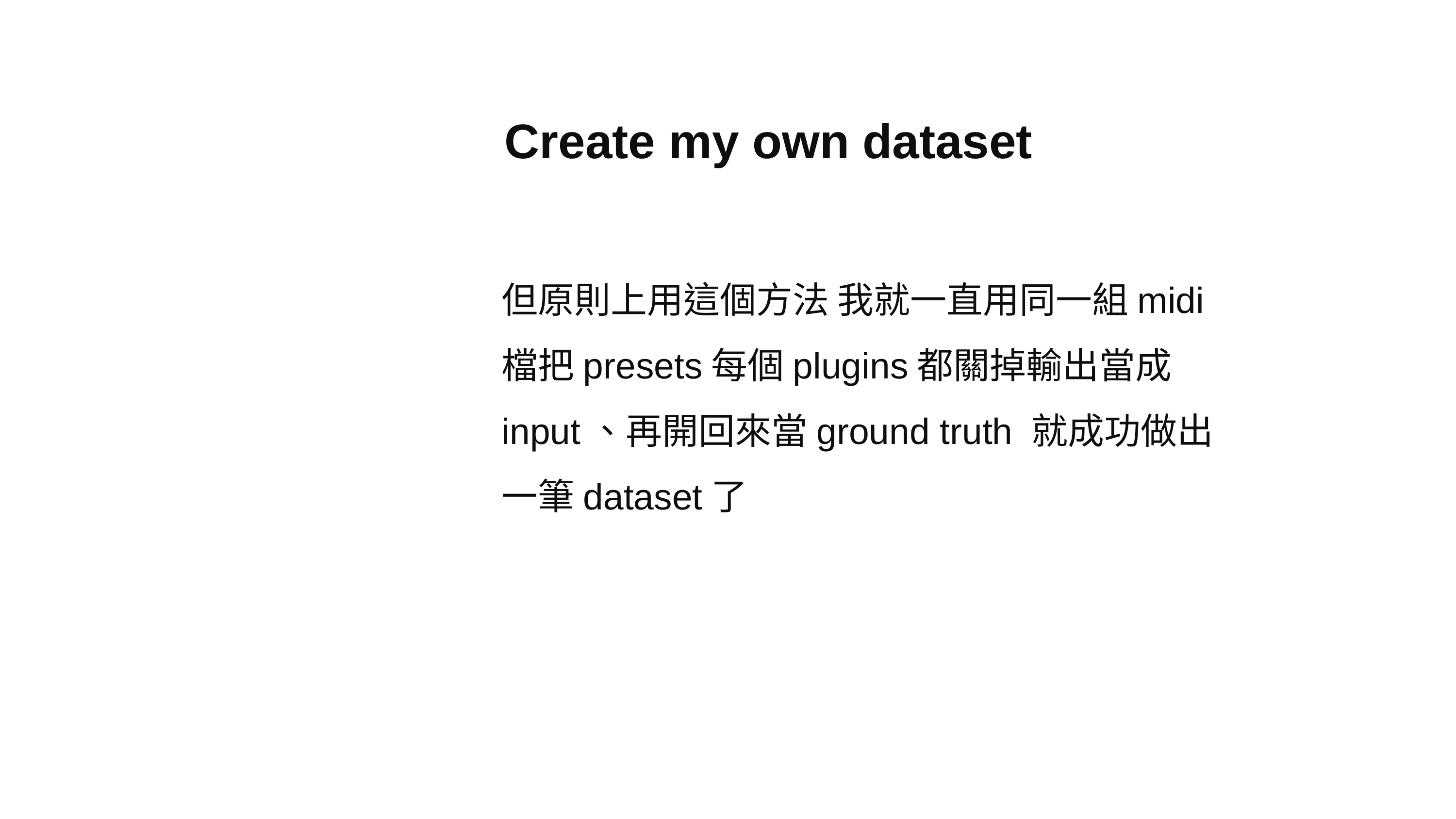

Create my own dataset
但原則上用這個方法 我就一直用同一組midi檔把presets每個plugins都關掉輸出當成input、再開回來當ground truth 就成功做出一筆dataset了